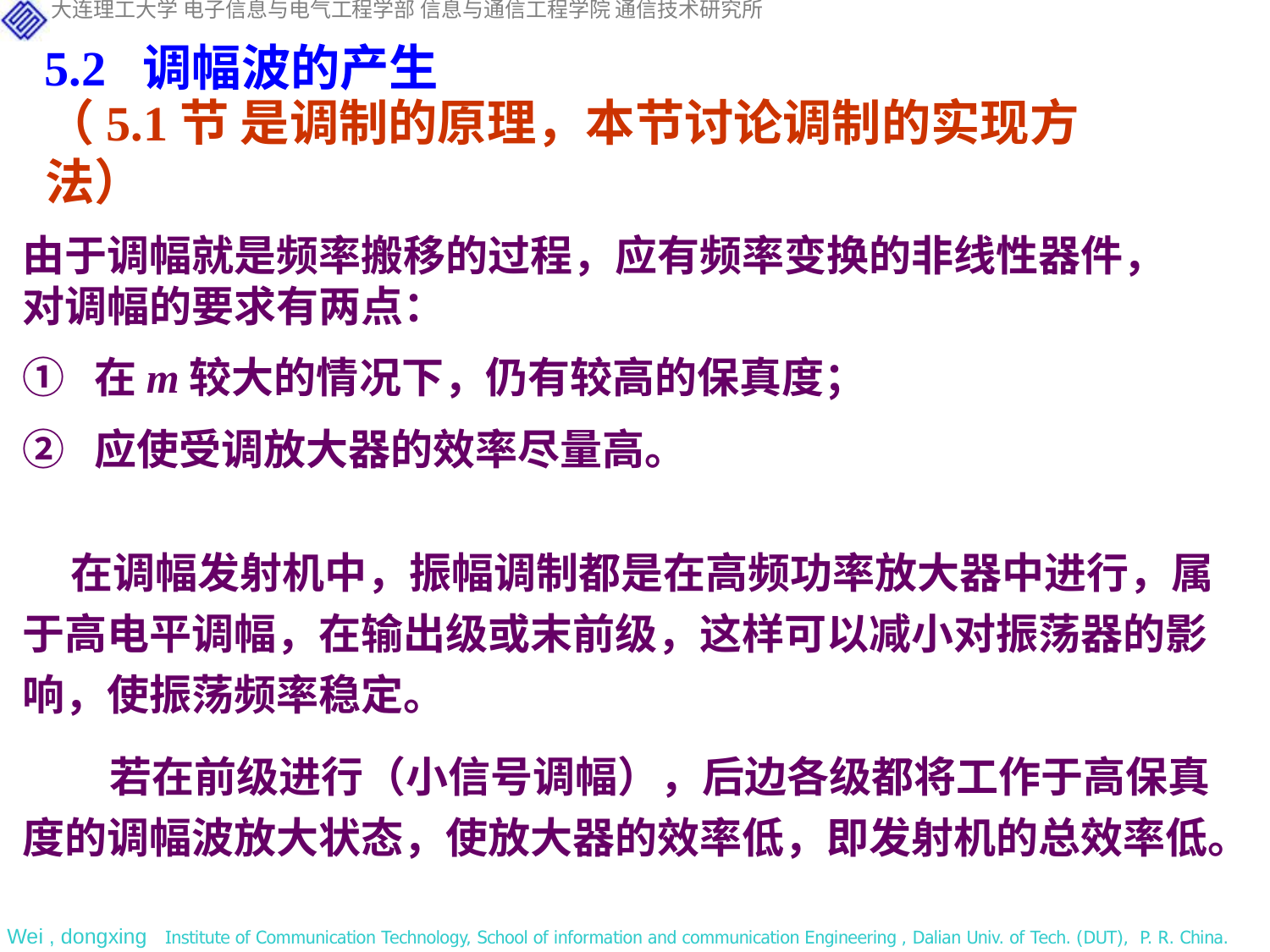

5.2  调幅波的产生
（5.1节 是调制的原理，本节讨论调制的实现方法）
由于调幅就是频率搬移的过程，应有频率变换的非线性器件，对调幅的要求有两点：
①  在m较大的情况下，仍有较高的保真度；
②  应使受调放大器的效率尽量高。
    在调幅发射机中，振幅调制都是在高频功率放大器中进行，属于高电平调幅，在输出级或末前级，这样可以减小对振荡器的影响，使振荡频率稳定。
若在前级进行（小信号调幅），后边各级都将工作于高保真度的调幅波放大状态，使放大器的效率低，即发射机的总效率低。